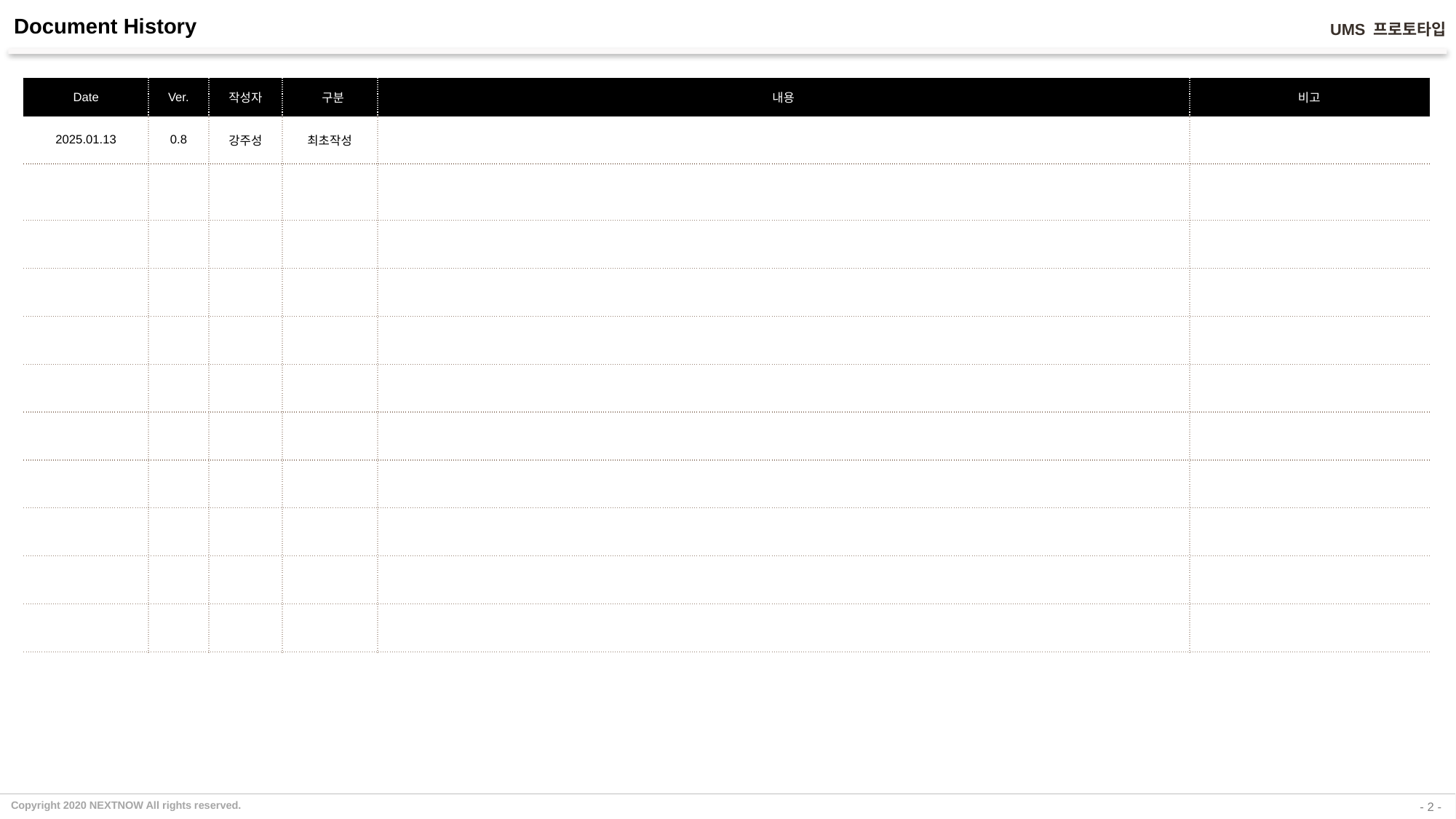

Document History
| Date | Ver. | 작성자 | 구분 | 내용 | 비고 |
| --- | --- | --- | --- | --- | --- |
| 2025.01.13 | 0.8 | 강주성 | 최초작성 |  |  |
|  |  |  |  |  |  |
|  |  |  |  |  |  |
|  |  |  |  |  |  |
|  |  |  |  |  |  |
|  |  |  |  |  |  |
|  |  |  |  |  |  |
|  |  |  |  |  |  |
|  |  |  |  |  |  |
|  |  |  |  |  |  |
|  |  |  |  |  |  |